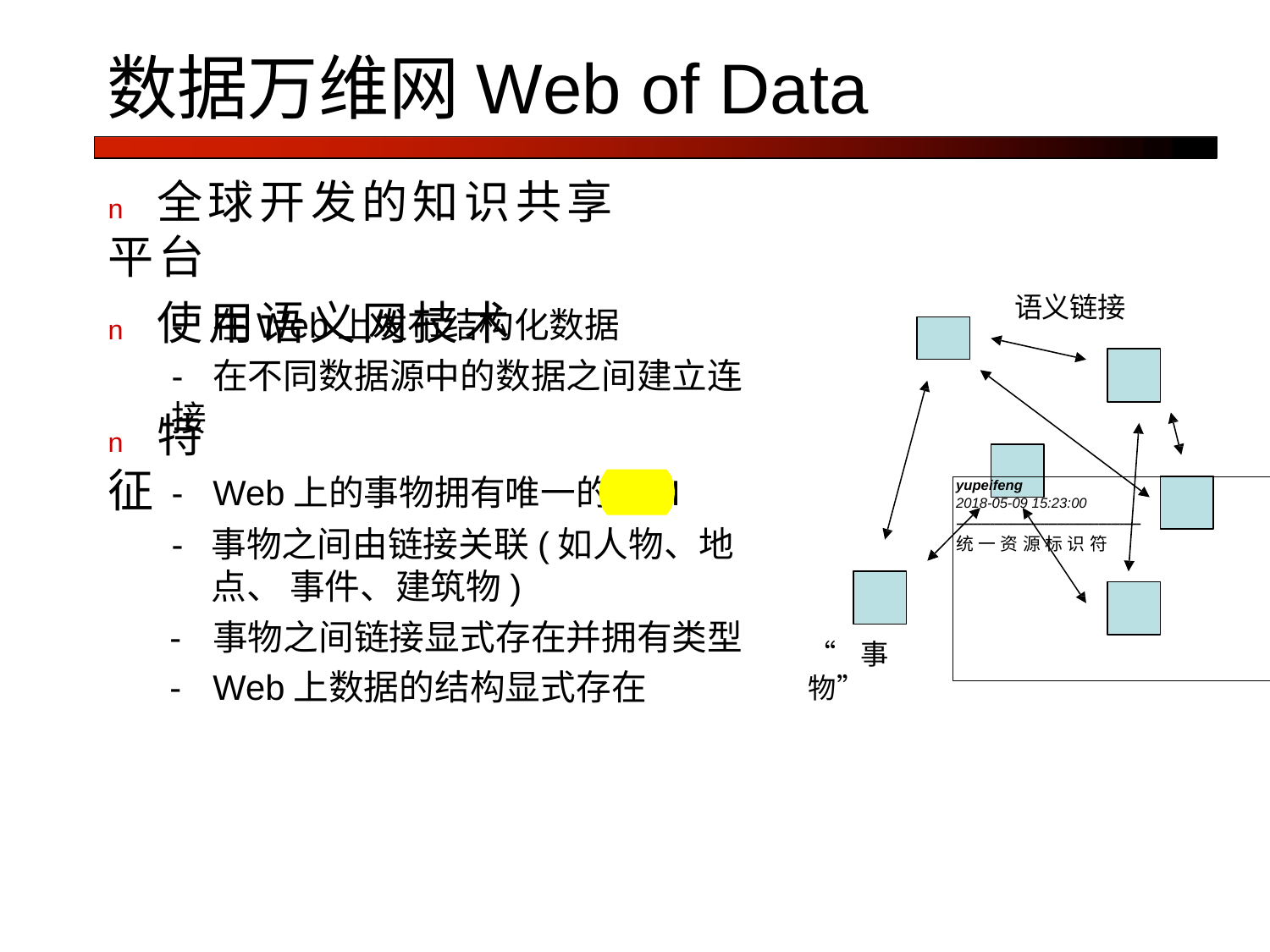

# 数据万维网Web of Data

n	全球开发的知识共享平台

n	使用语义网技术
语义链接
-	在Web上发布结构化数据
-	在不同数据源中的数据之间建立连接

n	特征

-	Web上的事物拥有唯一的URI
-	事物之间由链接关联(如人物、地点、 事件、建筑物)
-	事物之间链接显式存在并拥有类型
-	Web上数据的结构显式存在

yupeifeng
2018-05-09 15:23:00
--------------------------------------------
统一资源标识符

“事物”